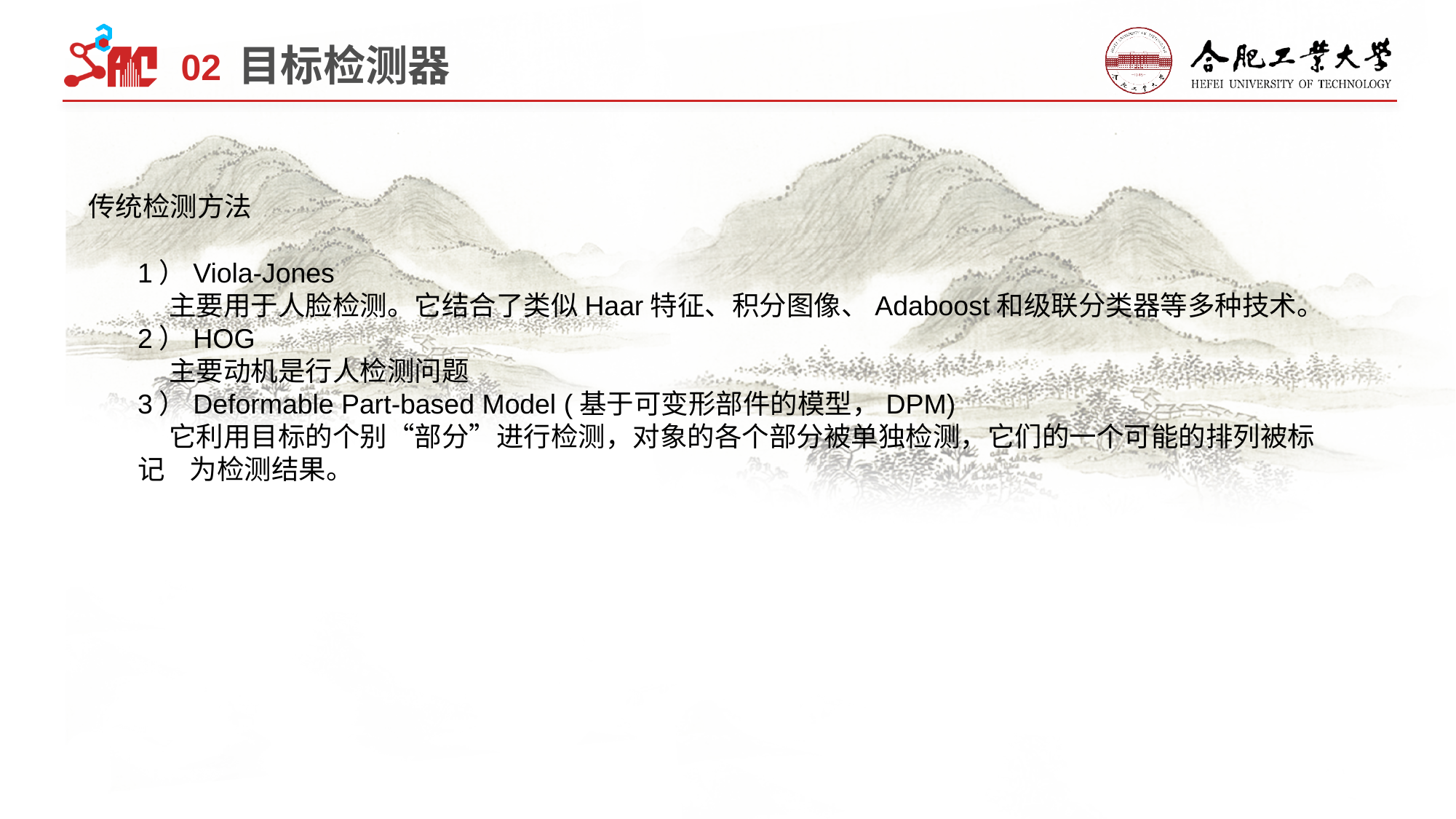

02
目标检测器
传统检测方法
1）Viola-Jones
    主要用于人脸检测。它结合了类似Haar特征、积分图像、Adaboost和级联分类器等多种技术。
2）HOG
    主要动机是行人检测问题
3）Deformable Part-based Model (基于可变形部件的模型，DPM)
    它利用目标的个别“部分”进行检测，对象的各个部分被单独检测，它们的一个可能的排列被标记    为检测结果。